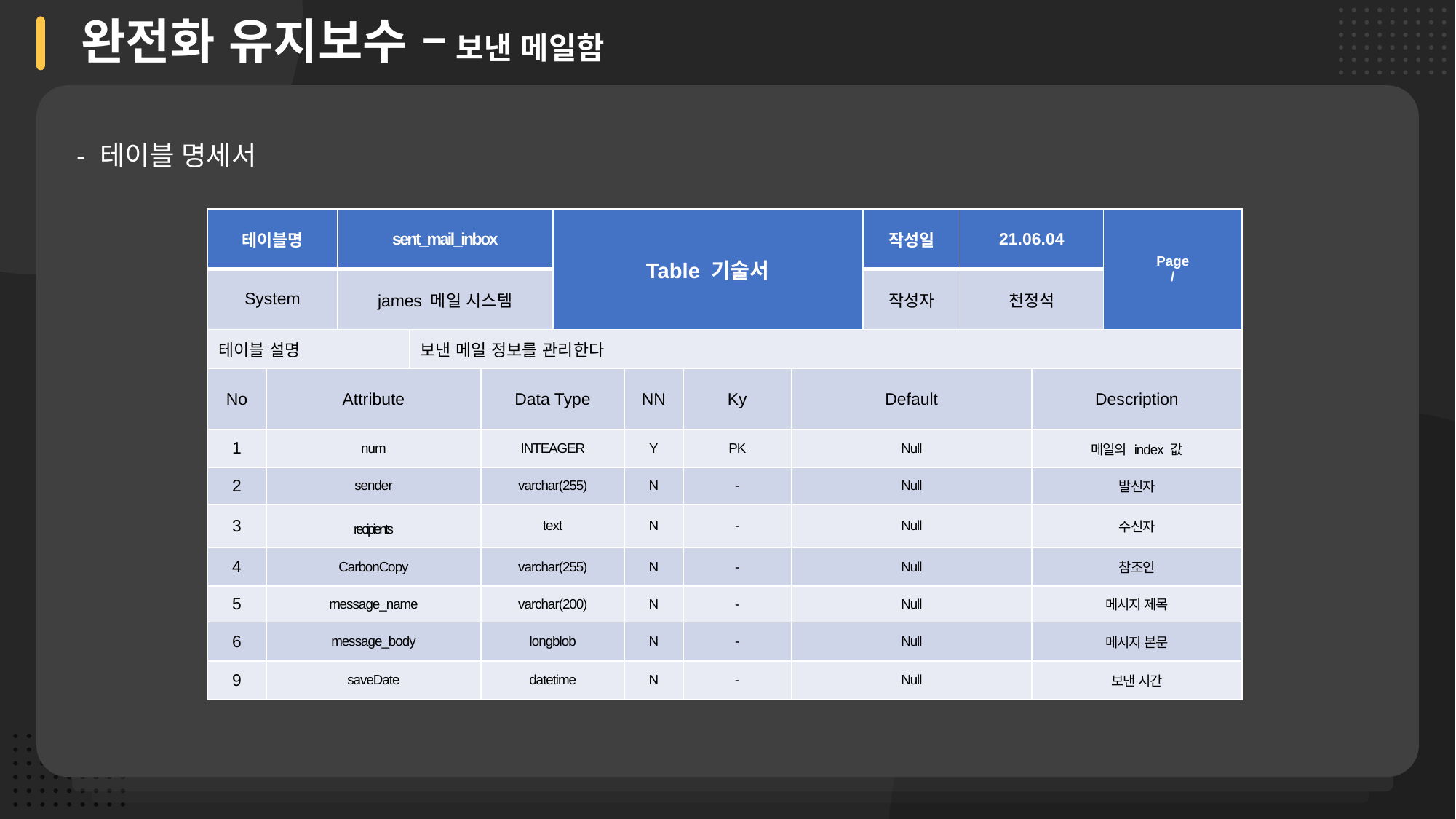

완전화 유지보수 – 보낸 메일함
- 테이블 명세서
| 테이블명 |  | sent\_mail\_inbox |  |  | Table 기술서 |  |  |  | 작성일 | 21.06.04 |  | Page / |
| --- | --- | --- | --- | --- | --- | --- | --- | --- | --- | --- | --- | --- |
| System |  | james 메일 시스템 |  |  |  |  |  |  | 작성자 | 천정석 |  |  |
| 테이블 설명 |  |  | 보낸 메일 정보를 관리한다 |  |  |  |  |  |  |  |  |  |
| No | Attribute |  |  | Data Type |  | NN | Ky | Default |  |  | Description |  |
| 1 | num |  |  | INTEAGER |  | Y | PK | Null |  |  | 메일의 index 값 |  |
| 2 | sender |  |  | varchar(255) |  | N | - | Null |  |  | 발신자 |  |
| 3 | recipients |  |  | text |  | N | - | Null |  |  | 수신자 |  |
| 4 | CarbonCopy |  |  | varchar(255) |  | N | - | Null |  |  | 참조인 |  |
| 5 | message\_name |  |  | varchar(200) |  | N | - | Null |  |  | 메시지 제목 |  |
| 6 | message\_body |  |  | longblob |  | N | - | Null |  |  | 메시지 본문 |  |
| 9 | saveDate |  |  | datetime |  | N | - | Null |  |  | 보낸 시간 |  |